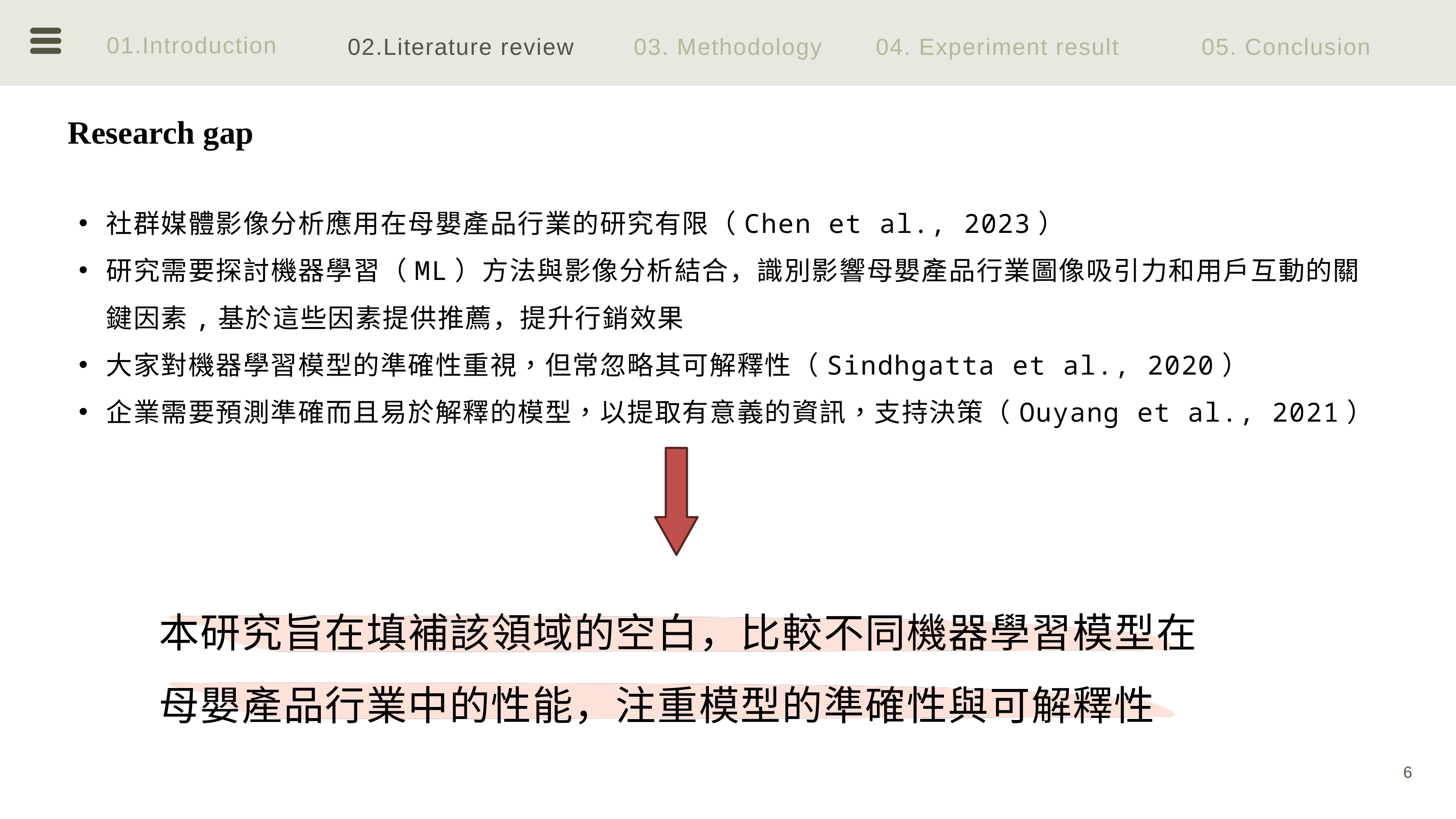

01.Introduction
02.Literature review
03. Methodology
04. Experiment result
05. Conclusion

Research gap

社群媒體影像分析應用在母嬰產品行業的研究有限（Chen et al., 2023）
研究需要探討機器學習（ML）方法與影像分析結合，識別影響母嬰產品行業圖像吸引力和用戶互動的關鍵因素,基於這些因素提供推薦，提升行銷效果
大家對機器學習模型的準確性重視，但常忽略其可解釋性（Sindhgatta et al., 2020）
企業需要預測準確而且易於解釋的模型，以提取有意義的資訊，支持決策（Ouyang et al., 2021）

本研究旨在填補該領域的空白，比較不同機器學習模型在母嬰產品行業中的性能，注重模型的準確性與可解釋性
6